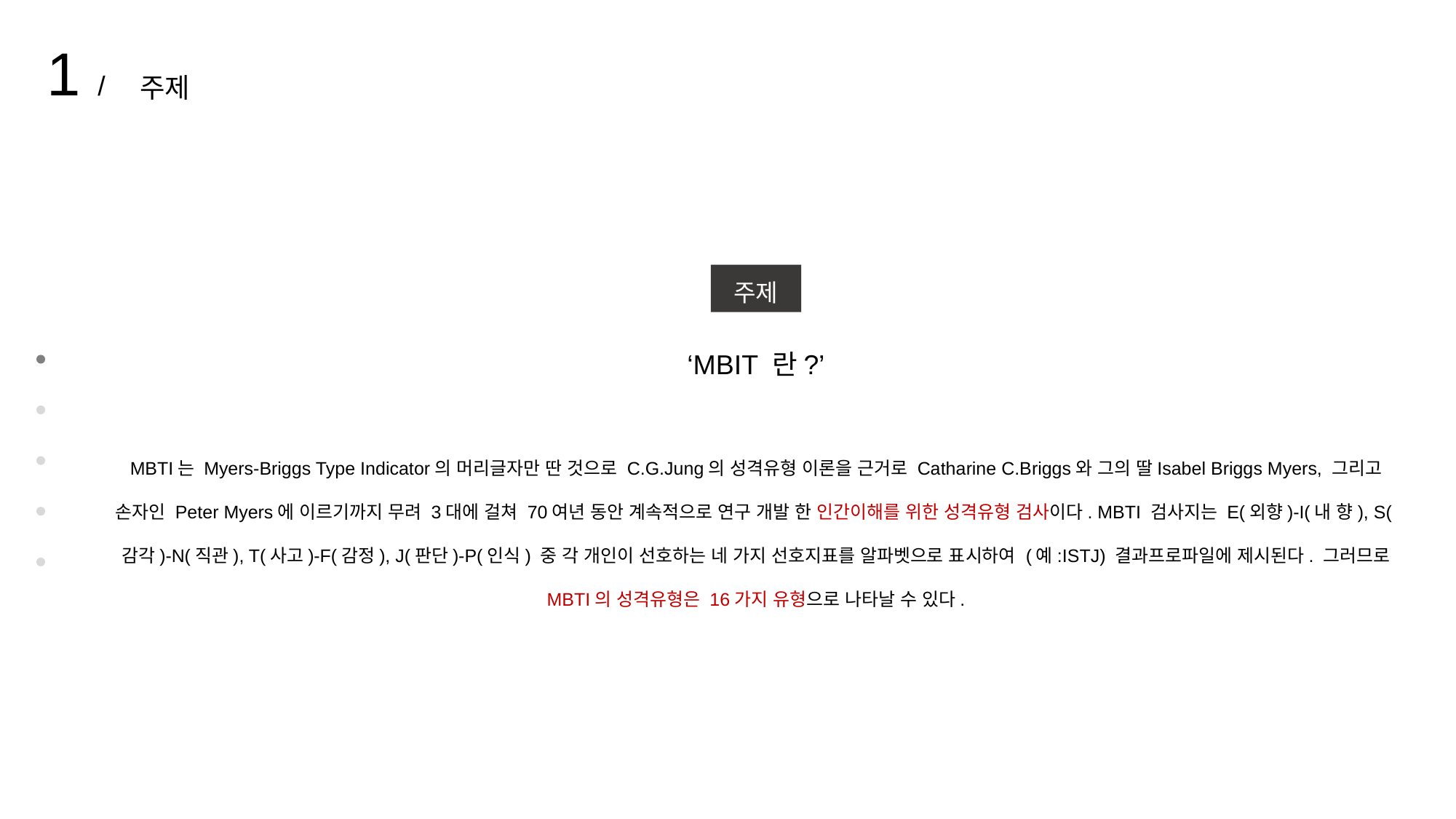

1 /
주제
주제

‘MBIT 란?’

MBTI는 Myers-Briggs Type Indicator의 머리글자만 딴 것으로 C.G.Jung의 성격유형 이론을 근거로 Catharine C.Briggs와 그의 딸Isabel Briggs Myers, 그리고 손자인 Peter Myers에 이르기까지 무려 3대에 걸쳐 70여년 동안 계속적으로 연구 개발 한 인간이해를 위한 성격유형 검사이다. MBTI 검사지는 E(외향)-I(내 향), S(감각)-N(직관), T(사고)-F(감정), J(판단)-P(인식) 중 각 개인이 선호하는 네 가지 선호지표를 알파벳으로 표시하여 (예:ISTJ) 결과프로파일에 제시된다. 그러므로 MBTI의 성격유형은 16가지 유형으로 나타날 수 있다.